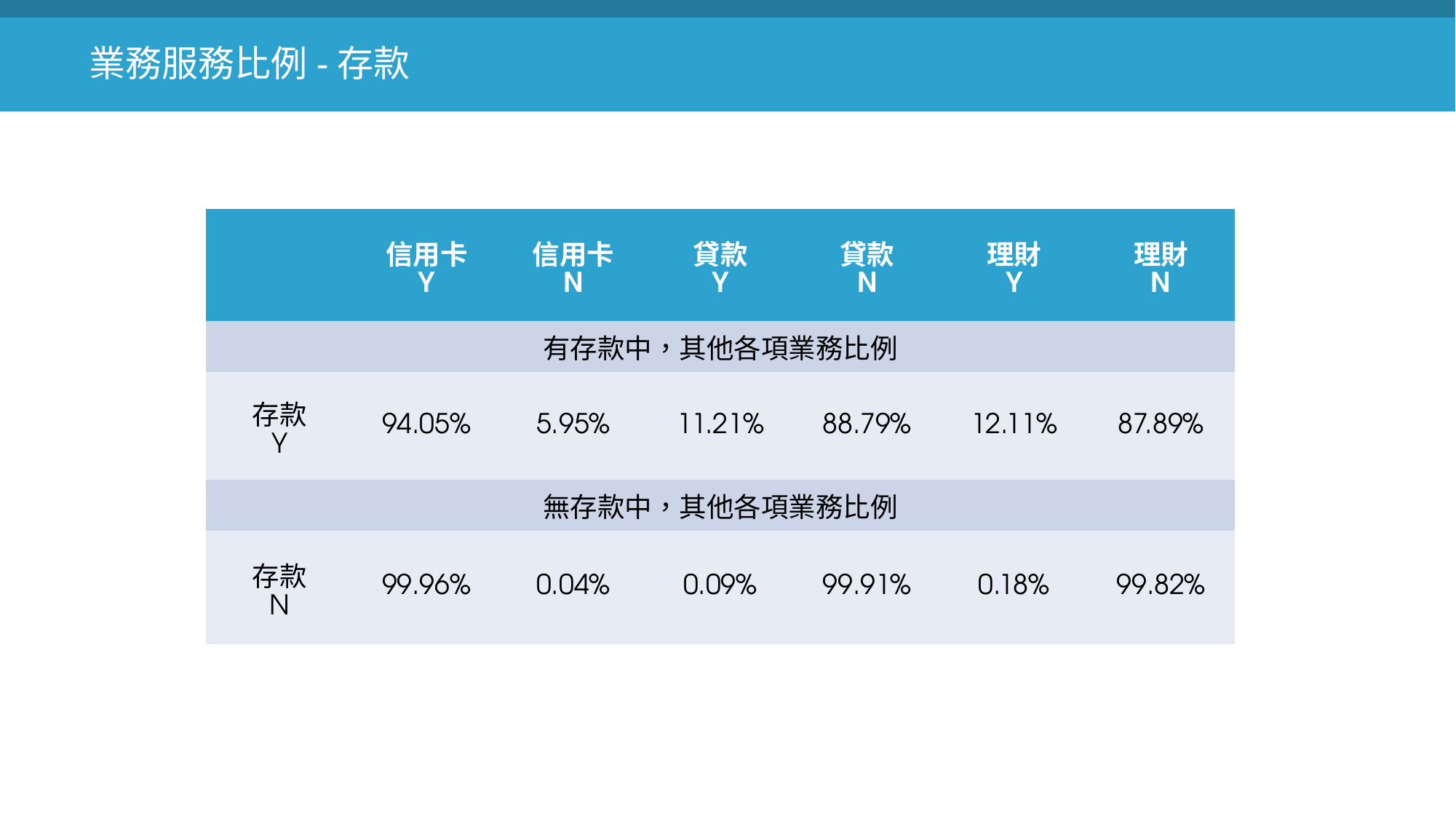

業務服務比例-存款
|  | 信用卡 Y | 信用卡 N | 貸款 Y | 貸款 N | 理財 Y | 理財 N |
| --- | --- | --- | --- | --- | --- | --- |
| 有存款中，其他各項業務比例 |  |  |  |  |  |  |
| 存款 Y | 94.05% | 5.95% | 11.21% | 88.79% | 12.11% | 87.89% |
| 無存款中，其他各項業務比例 |  |  |  |  |  |  |
| 存款 N | 99.96% | 0.04% | 0.09% | 99.91% | 0.18% | 99.82% |